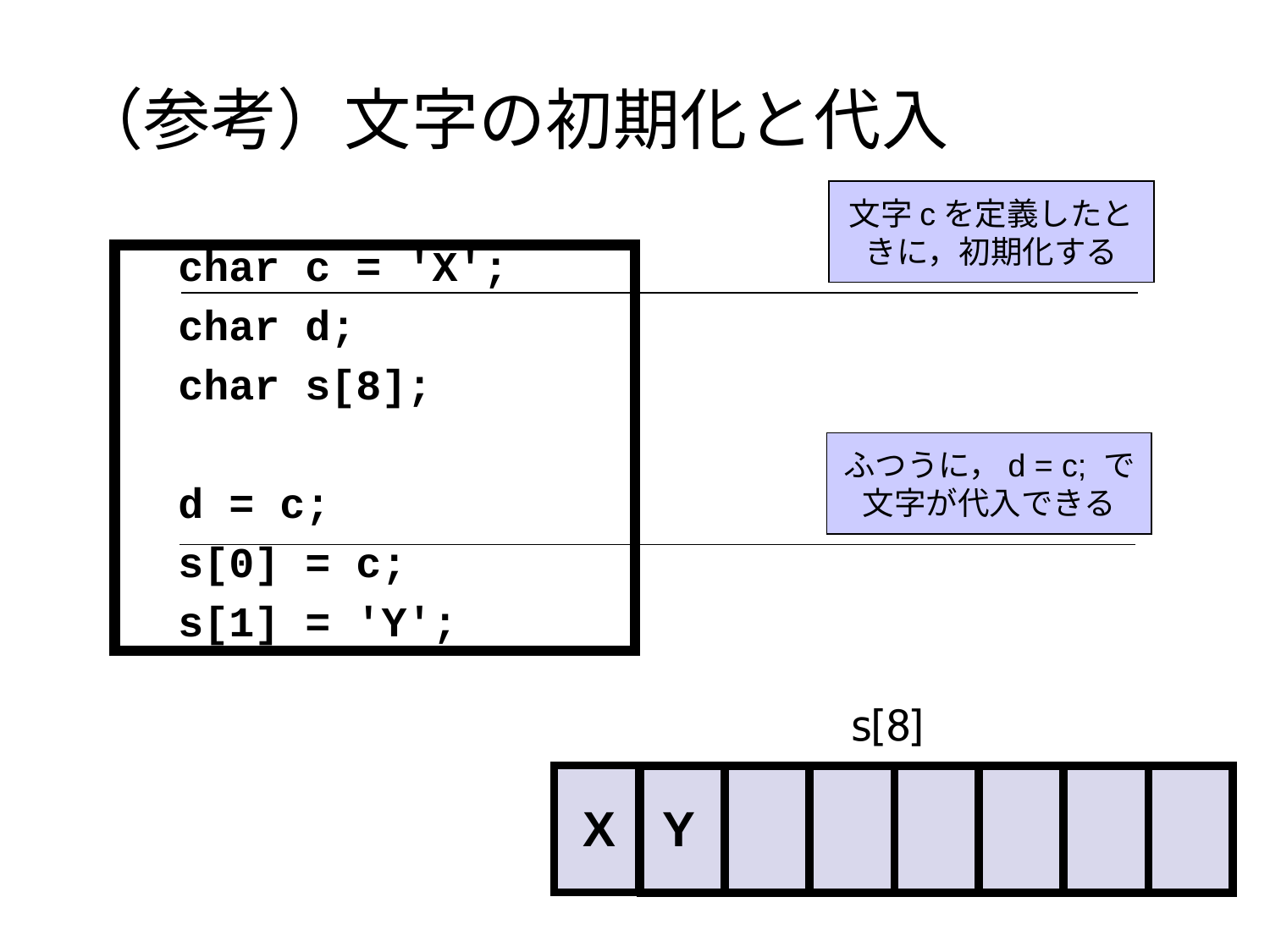

# （参考）文字の初期化と代入
文字cを定義したときに，初期化する
  char c = 'X';
  char d;
  char s[8];

  d = c;
  s[0] = c;
  s[1] = 'Y';
ふつうに，d = c; で文字が代入できる
s[8]

X
Y
82